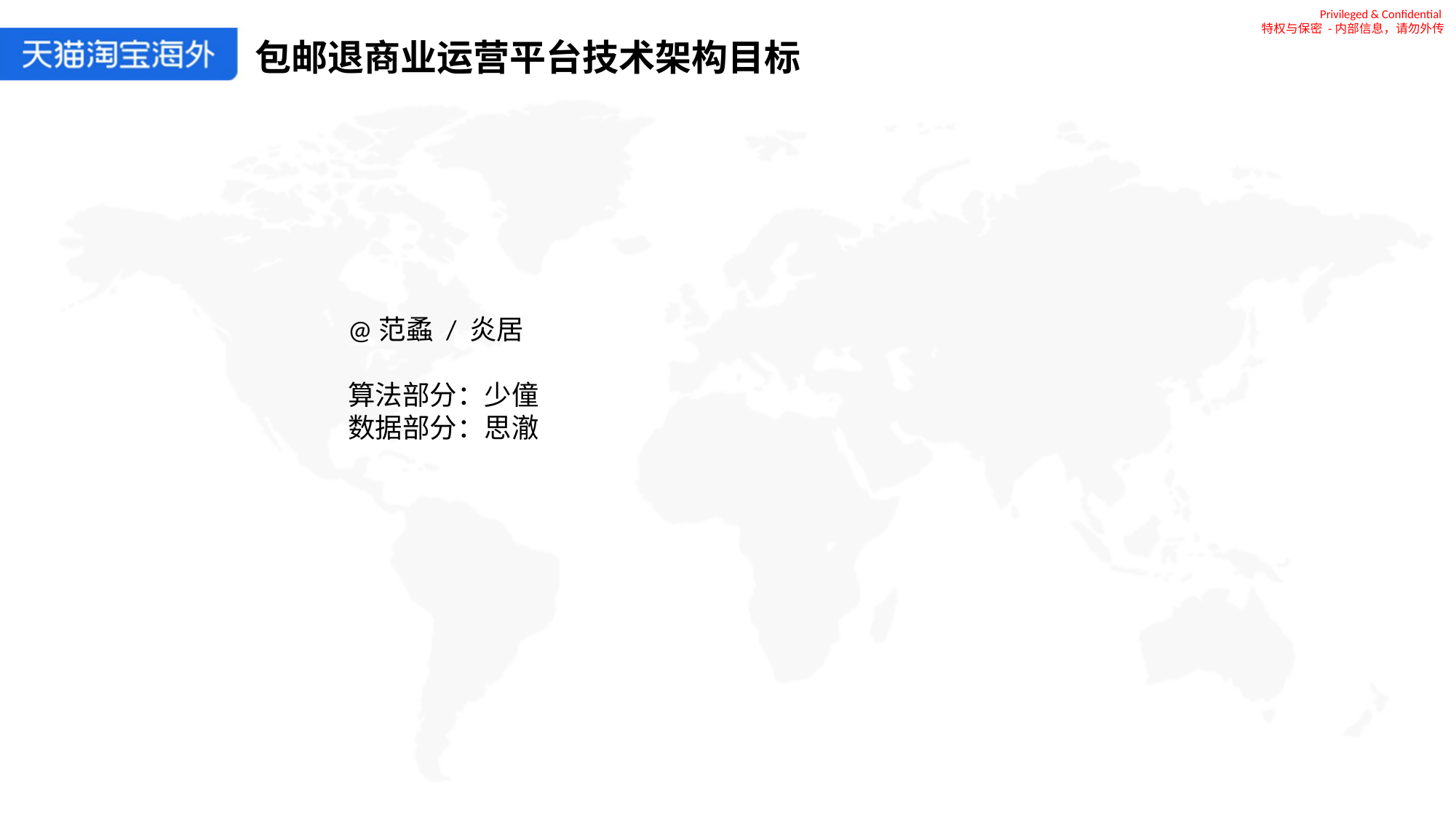

Privileged & Confidential
特权与保密 -内部信息，请勿外传
包邮退商业运营平台技术架构目标
@范蟊 / 炎居

算法部分：少僮
数据部分：思澈